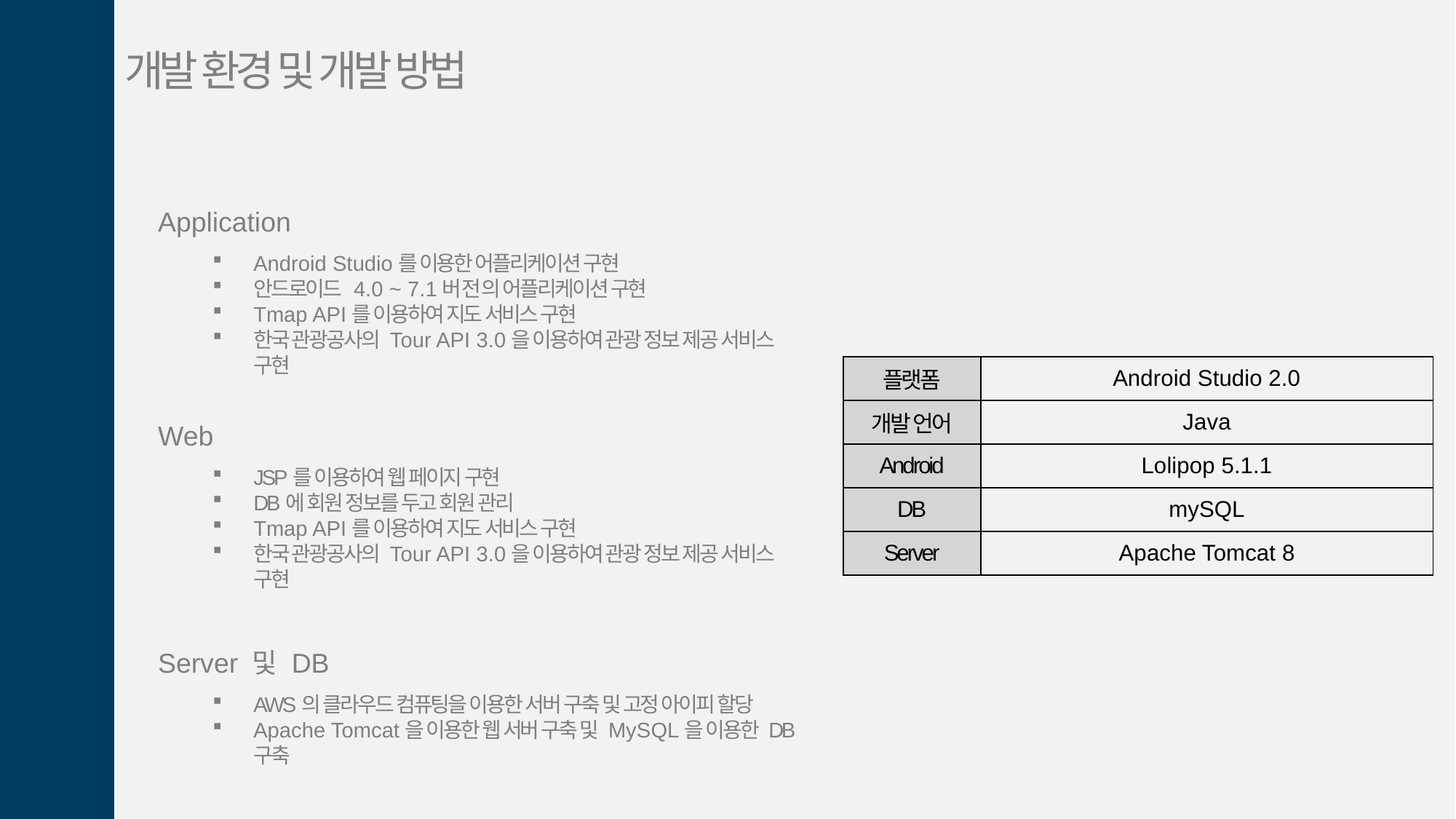

개발 환경 및 개발 방법
Application
Android Studio를 이용한 어플리케이션 구현
안드로이드 4.0 ~ 7.1버전의 어플리케이션 구현
Tmap API를 이용하여 지도 서비스 구현
한국 관광공사의 Tour API 3.0을 이용하여 관광 정보 제공 서비스 구현
Web
JSP를 이용하여 웹 페이지 구현
DB에 회원 정보를 두고 회원 관리
Tmap API를 이용하여 지도 서비스 구현
한국 관광공사의 Tour API 3.0을 이용하여 관광 정보 제공 서비스 구현
Server 및 DB
AWS의 클라우드 컴퓨팅을 이용한 서버 구축 및 고정 아이피 할당
Apache Tomcat을 이용한 웹 서버 구축 및 MySQL을 이용한 DB 구축
| 플랫폼 | Android Studio 2.0 |
| --- | --- |
| 개발 언어 | Java |
| Android | Lolipop 5.1.1 |
| DB | mySQL |
| Server | Apache Tomcat 8 |